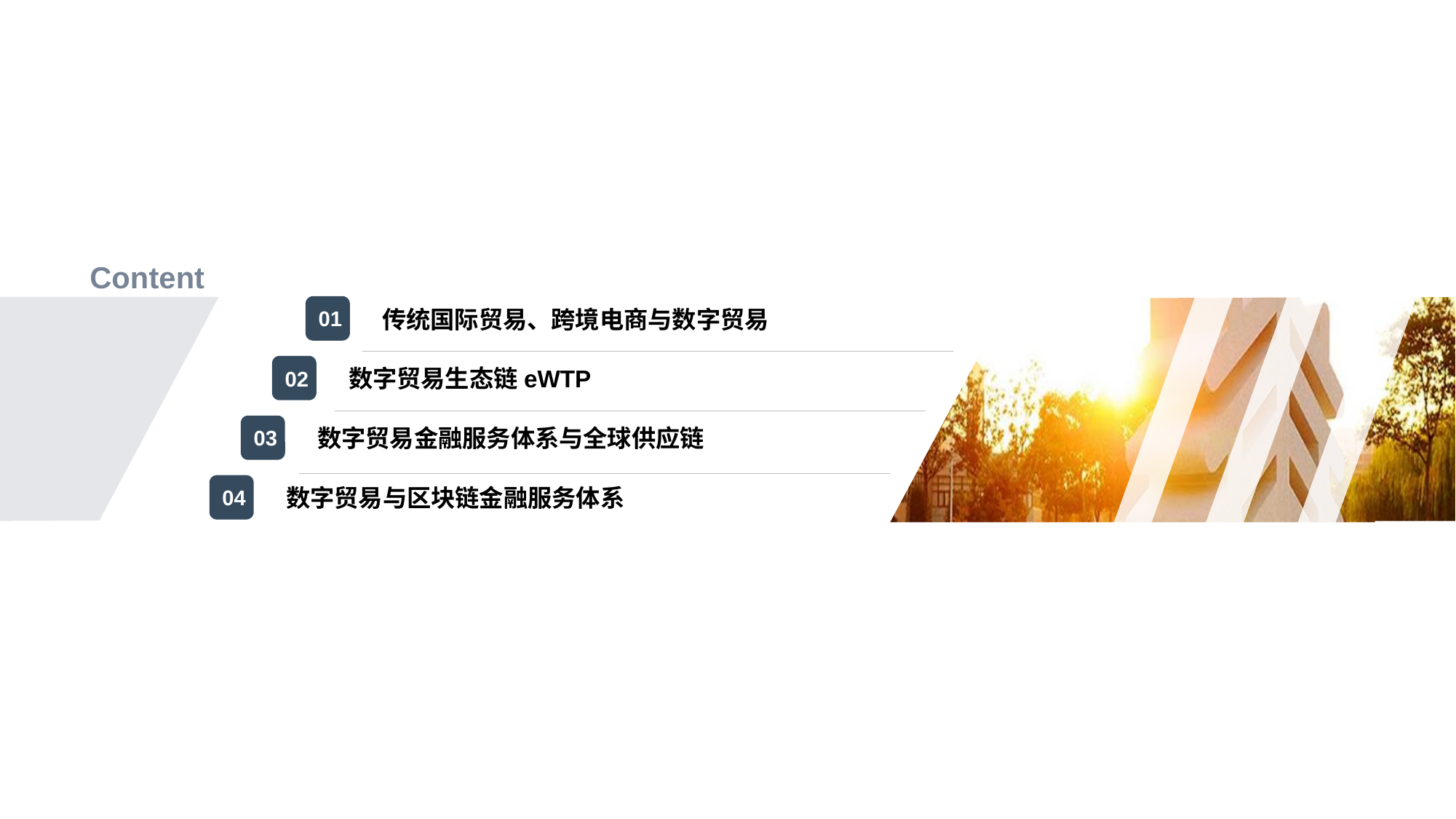

Content
传统国际贸易、跨境电商与数字贸易

01

数字贸易生态链eWTP
02
数字贸易金融服务体系与全球供应链
03
数字贸易与区块链金融服务体系
04